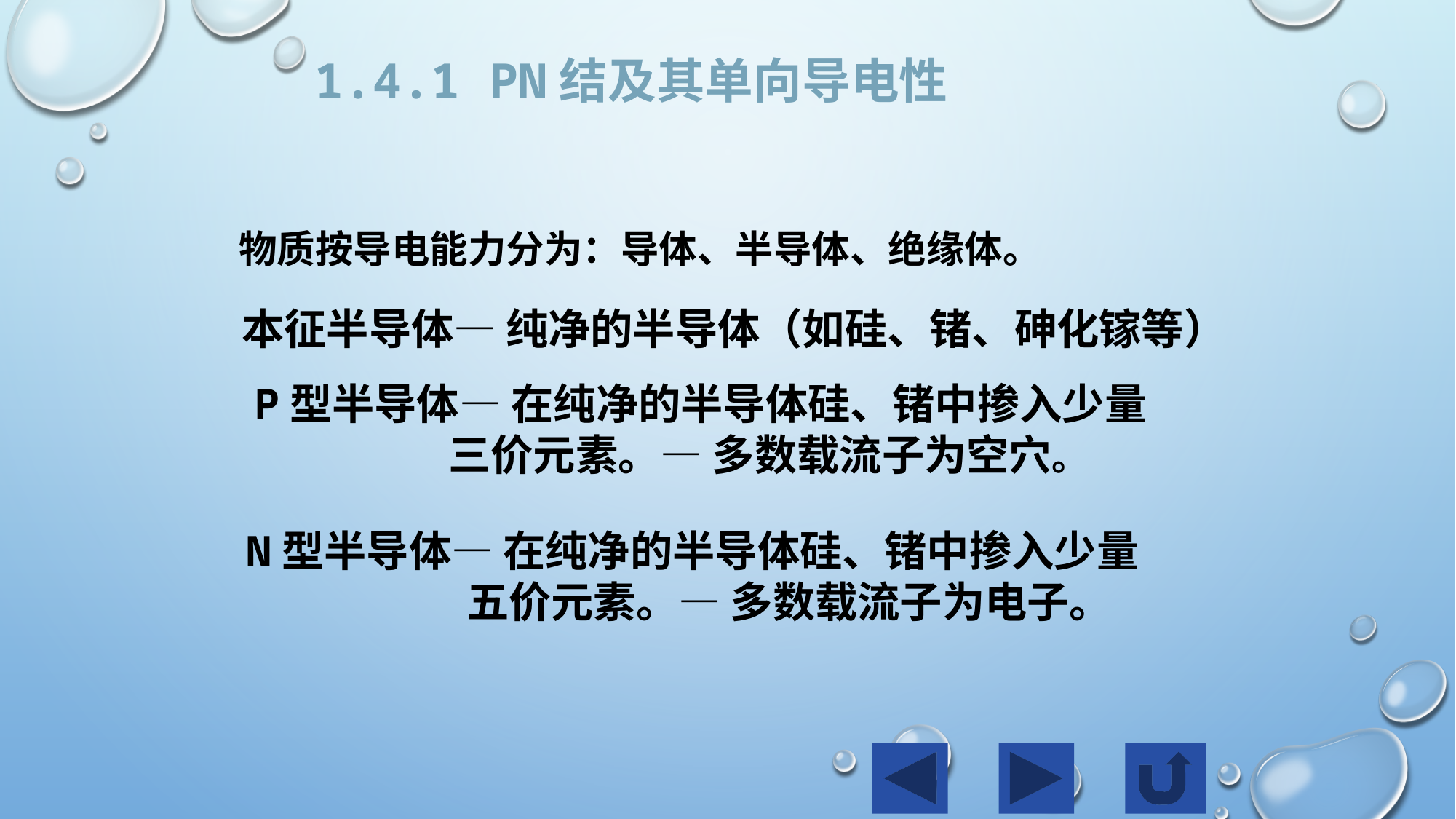

1.4.1 PN结及其单向导电性
物质按导电能力分为：导体、半导体、绝缘体。
本征半导体— 纯净的半导体（如硅、锗、砷化镓等）
P型半导体— 在纯净的半导体硅、锗中掺入少量
             三价元素。— 多数载流子为空穴。
N型半导体— 在纯净的半导体硅、锗中掺入少量
         五价元素。— 多数载流子为电子。